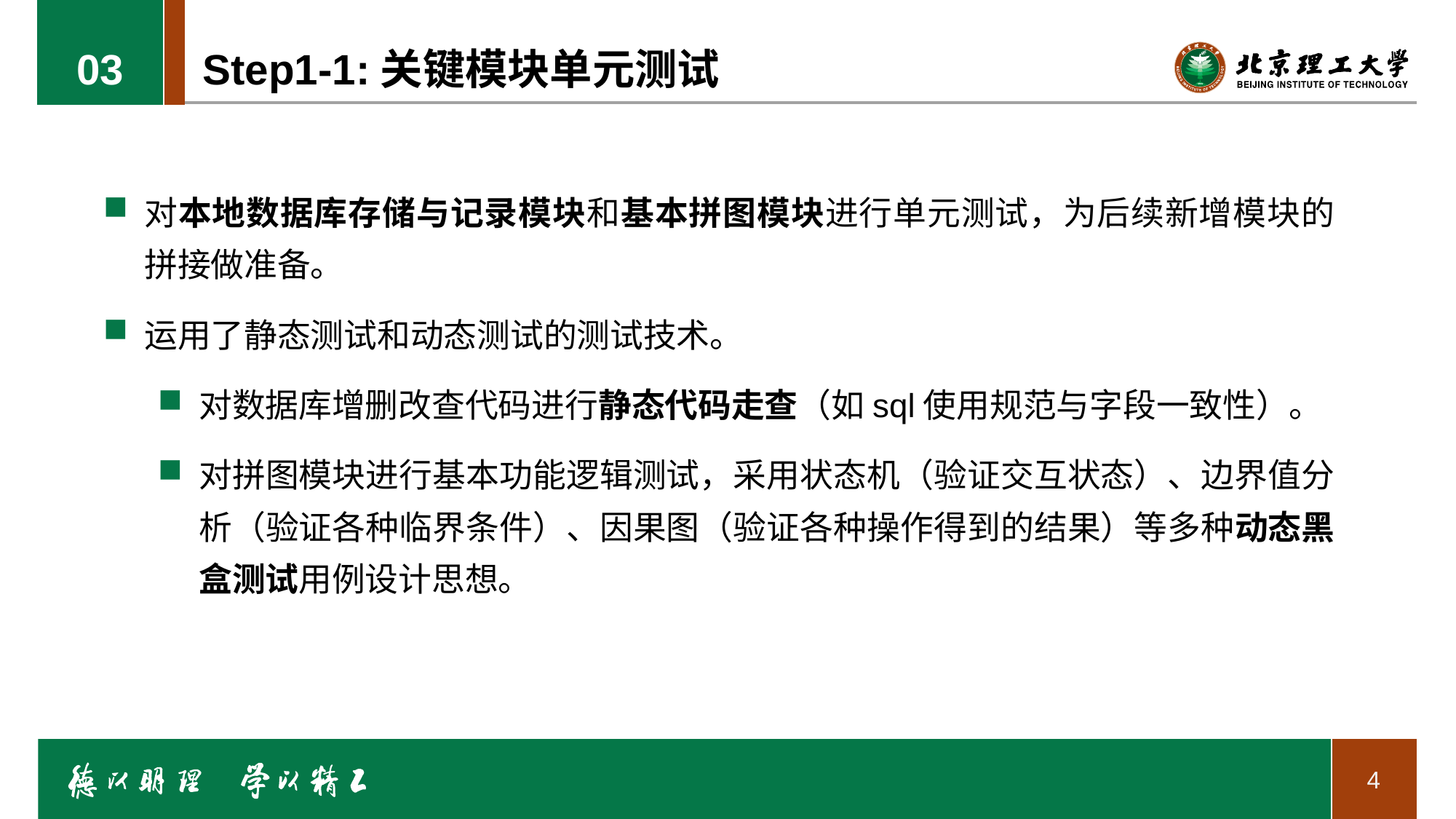

03
# Step1-1:关键模块单元测试
对本地数据库存储与记录模块和基本拼图模块进行单元测试，为后续新增模块的拼接做准备。
运用了静态测试和动态测试的测试技术。
对数据库增删改查代码进行静态代码走查（如sql使用规范与字段一致性）。
对拼图模块进行基本功能逻辑测试，采用状态机（验证交互状态）、边界值分析（验证各种临界条件）、因果图（验证各种操作得到的结果）等多种动态黑盒测试用例设计思想。